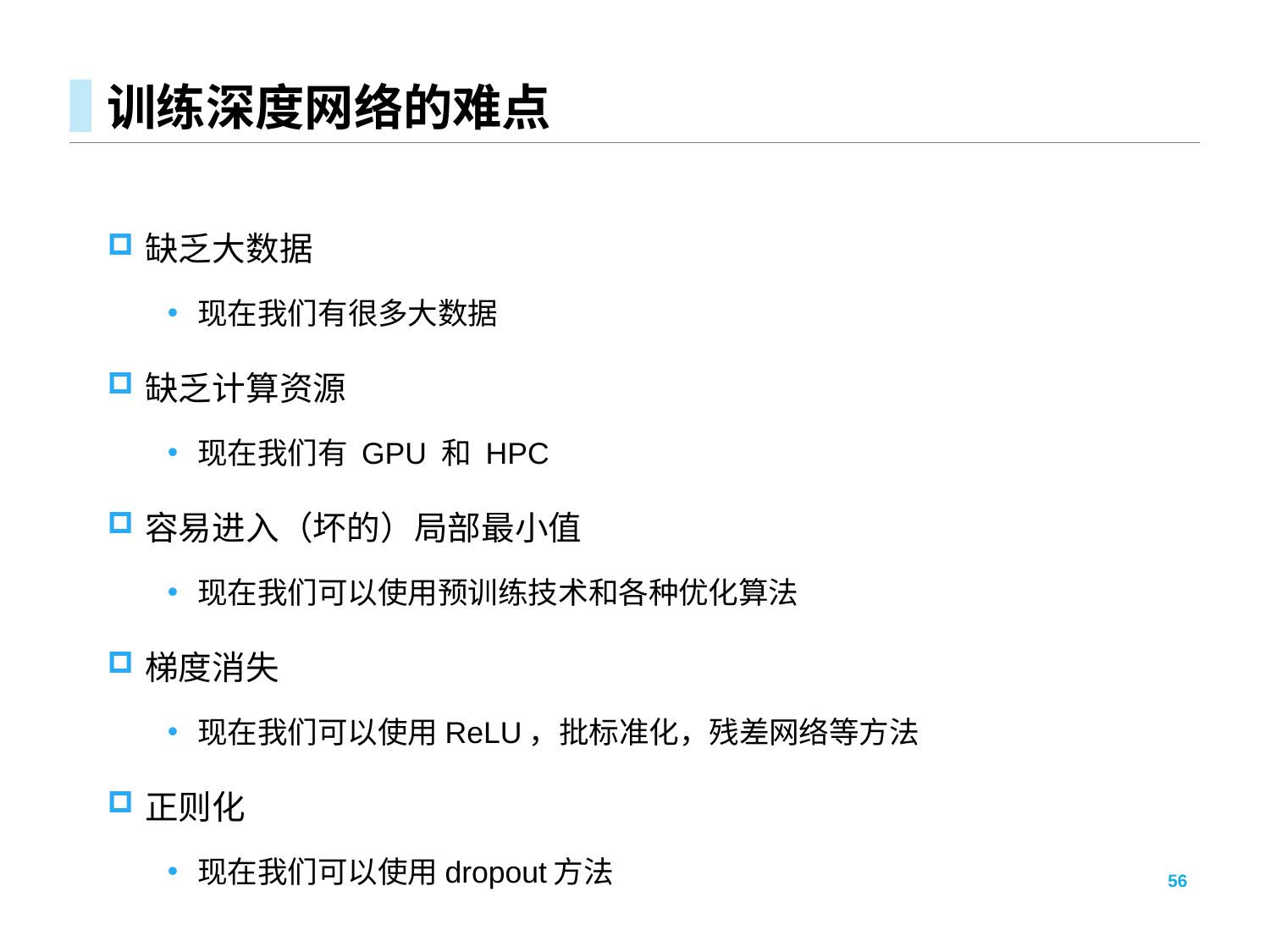

# 训练深度网络的难点
缺乏大数据
现在我们有很多大数据
缺乏计算资源
现在我们有 GPU 和 HPC
容易进入（坏的）局部最小值
现在我们可以使用预训练技术和各种优化算法
梯度消失
现在我们可以使用ReLU，批标准化，残差网络等方法
正则化
现在我们可以使用dropout方法
56